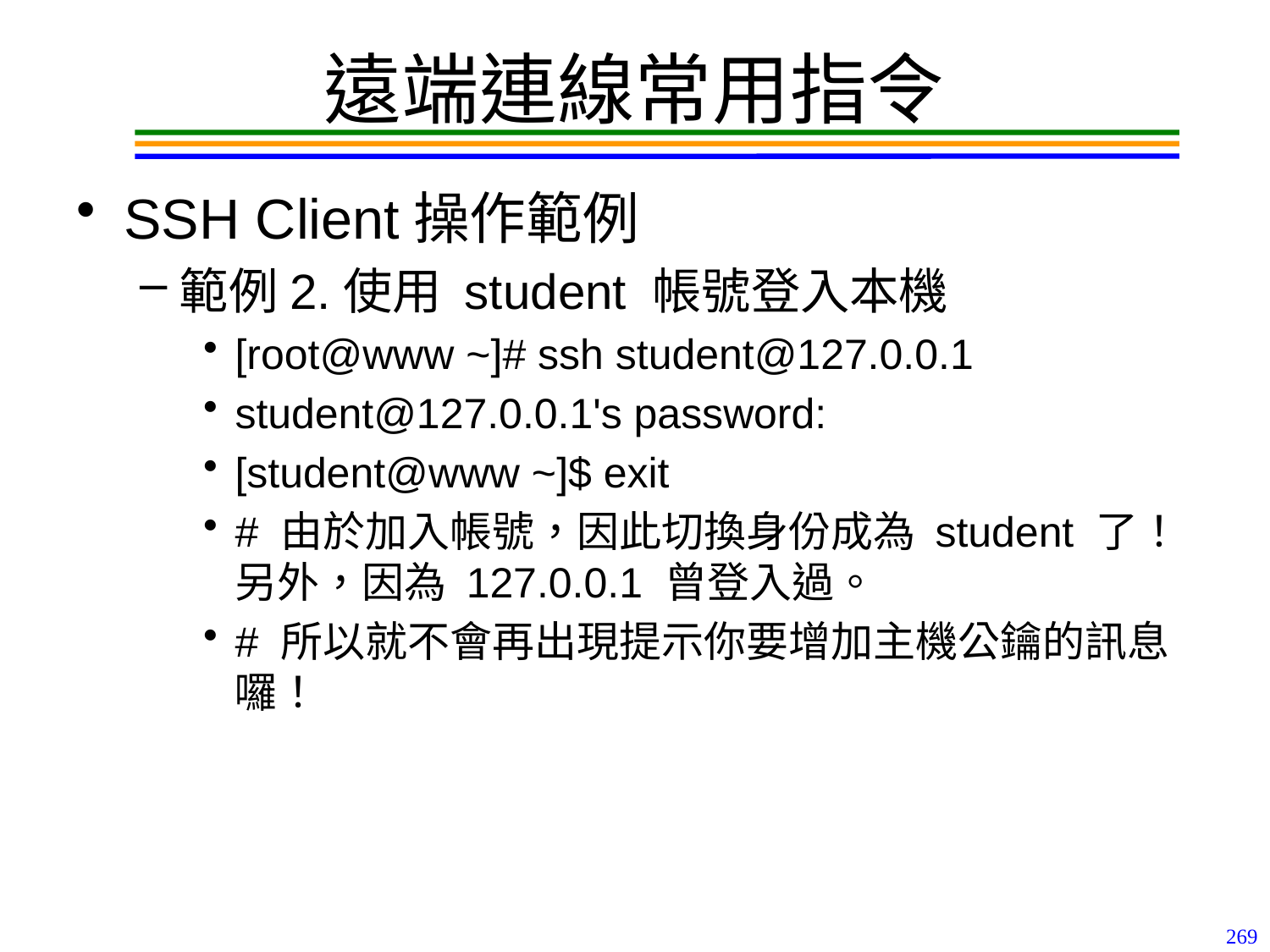

# 遠端連線常用指令
SSH Client操作範例
範例2.使用 student 帳號登入本機
[root@www ~]# ssh student@127.0.0.1
student@127.0.0.1's password:
[student@www ~]$ exit
# 由於加入帳號，因此切換身份成為 student 了！另外，因為 127.0.0.1 曾登入過。
# 所以就不會再出現提示你要增加主機公鑰的訊息囉！

269